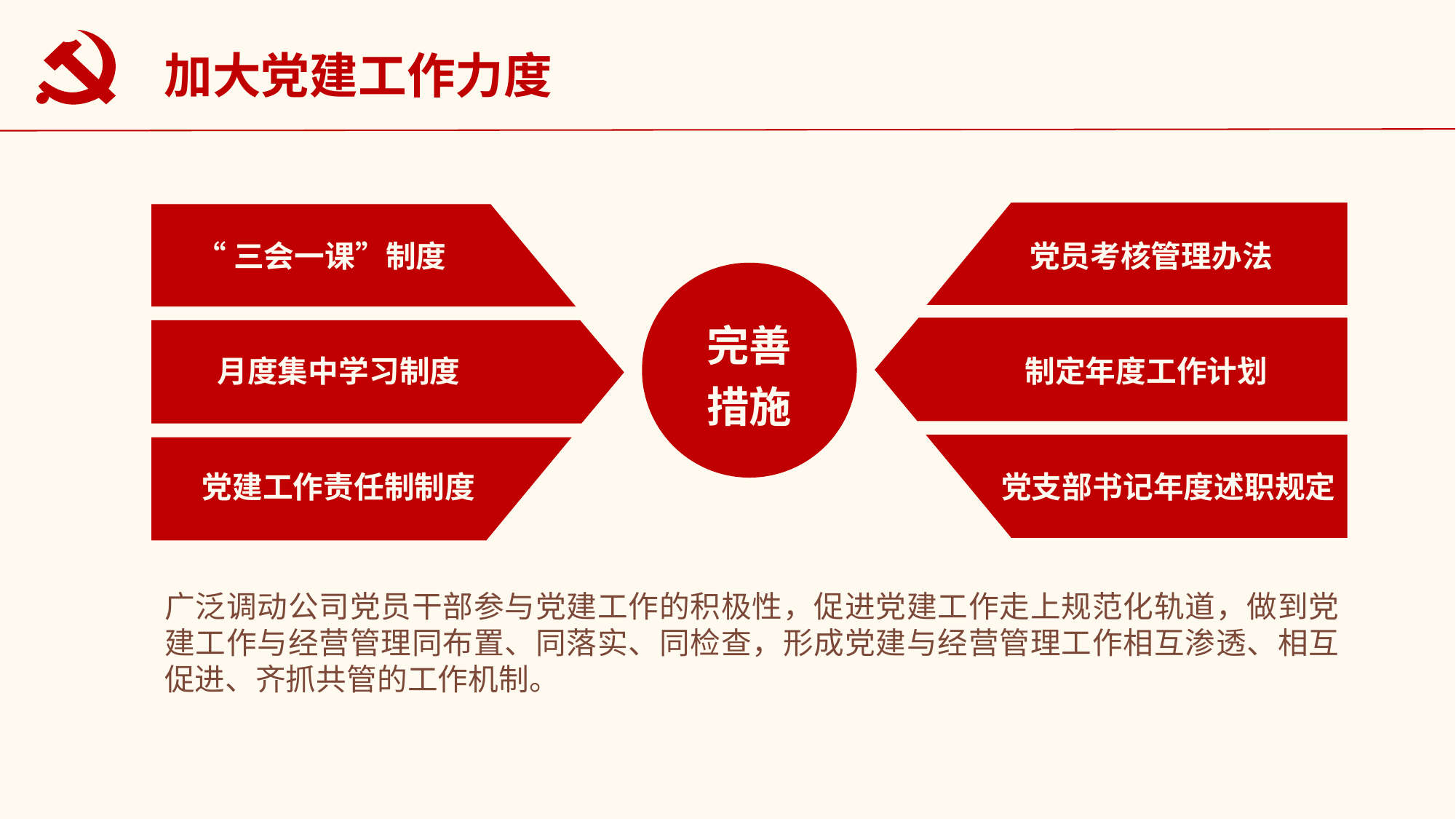

加大党建工作力度

党员考核管理办法

“三会一课”制度
完善
措施

制定年度工作计划

月度集中学习制度

党支部书记年度述职规定

党建工作责任制制度
广泛调动公司党员干部参与党建工作的积极性，促进党建工作走上规范化轨道，做到党建工作与经营管理同布置、同落实、同检查，形成党建与经营管理工作相互渗透、相互促进、齐抓共管的工作机制。